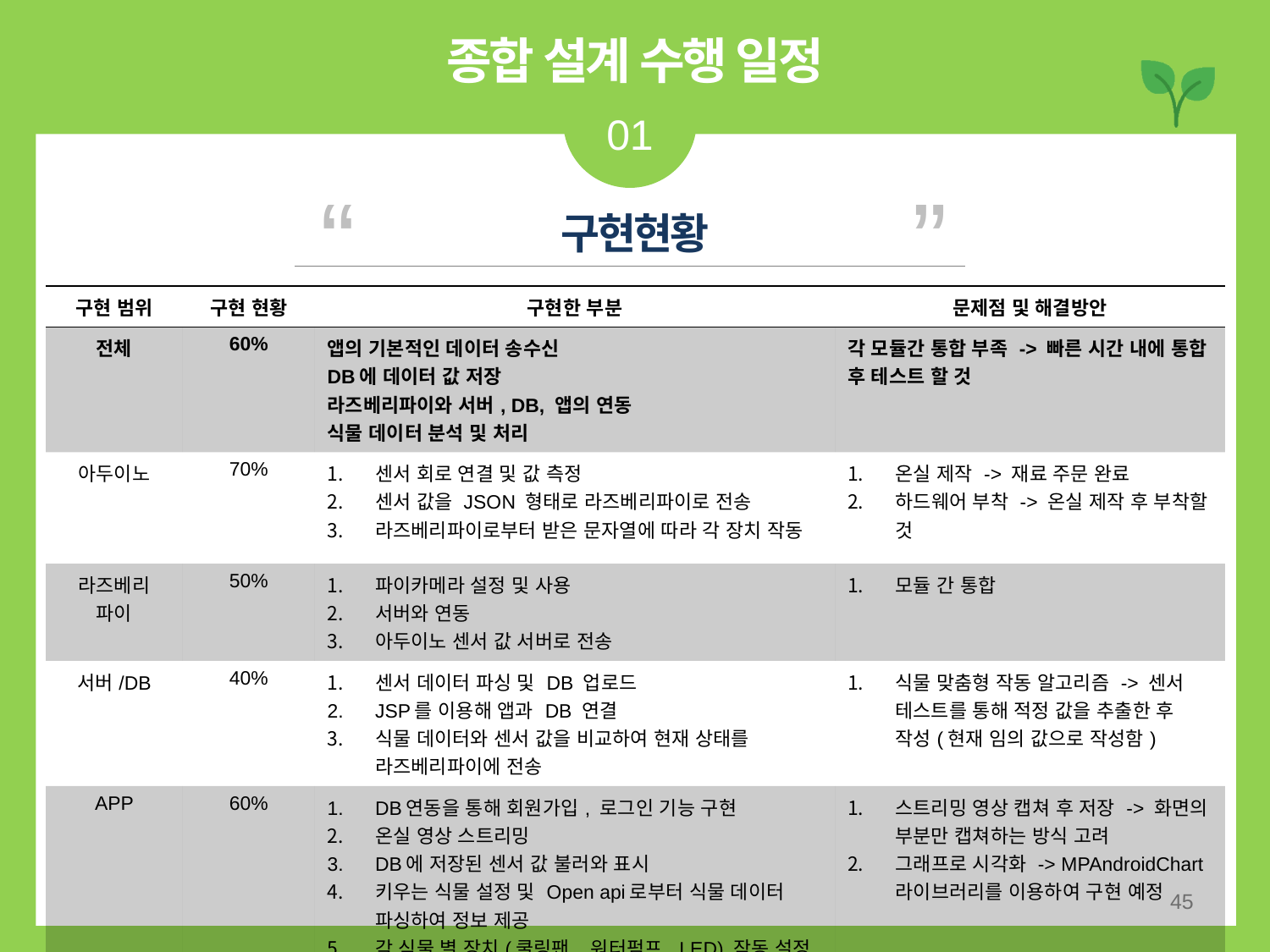

종합 설계 수행 일정

01

“                   ”
구현현황
| 구현 범위 | 구현 현황 | 구현한 부분 | 문제점 및 해결방안 |
| --- | --- | --- | --- |
| 전체 | 60% | 앱의 기본적인 데이터 송수신 DB에 데이터 값 저장 라즈베리파이와 서버, DB, 앱의 연동 식물 데이터 분석 및 처리 | 각 모듈간 통합 부족 -> 빠른 시간 내에 통합 후 테스트 할 것 |
| 아두이노 | 70% | 센서 회로 연결 및 값 측정 센서 값을 JSON 형태로 라즈베리파이로 전송 라즈베리파이로부터 받은 문자열에 따라 각 장치 작동 | 온실 제작 -> 재료 주문 완료 하드웨어 부착 -> 온실 제작 후 부착할 것 |
| 라즈베리 파이 | 50% | 파이카메라 설정 및 사용 서버와 연동 아두이노 센서 값 서버로 전송 | 모듈 간 통합 |
| 서버/DB | 40% | 센서 데이터 파싱 및 DB 업로드 JSP를 이용해 앱과 DB 연결 식물 데이터와 센서 값을 비교하여 현재 상태를 라즈베리파이에 전송 | 식물 맞춤형 작동 알고리즘 -> 센서 테스트를 통해 적정 값을 추출한 후 작성(현재 임의 값으로 작성함) |
| APP | 60% | DB연동을 통해 회원가입, 로그인 기능 구현 온실 영상 스트리밍 DB에 저장된 센서 값 불러와 표시 키우는 식물 설정 및 Open api로부터 식물 데이터 파싱하여 정보 제공 각 식물 별 장치(쿨링팬, 워터펌프, LED) 작동 설정 | 스트리밍 영상 캡쳐 후 저장 -> 화면의 부분만 캡쳐하는 방식 고려 그래프로 시각화 -> MPAndroidChart 라이브러리를 이용하여 구현 예정 |
45